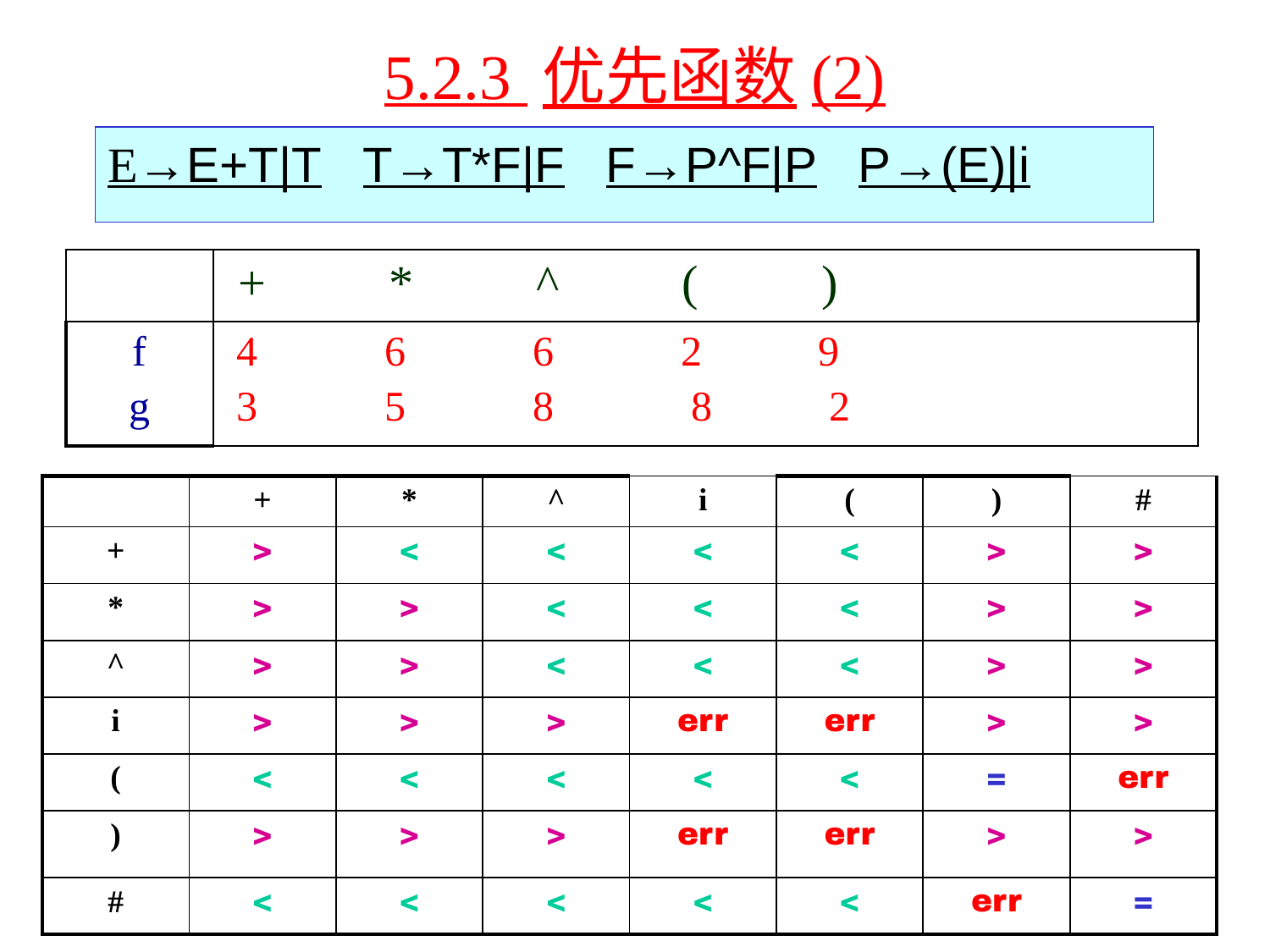

# 5.2.3 优先函数(2)
E→E+T|T   T→T*F|F   F→P^F|P   P→(E)|i
|  | + \* ^ ( ) |
| --- | --- |
| f g | 4 6 6 2 9 3 5 8 8 2 |
|  | + | \* | ^ | i | ( | ) | # |
| --- | --- | --- | --- | --- | --- | --- | --- |
| + | > | < | < | < | < | > | > |
| \* | > | > | < | < | < | > | > |
| ^ | > | > | < | < | < | > | > |
| i | > | > | > | err | err | > | > |
| ( | < | < | < | < | < | = | err |
| ) | > | > | > | err | err | > | > |
| # | < | < | < | < | < | err | = |